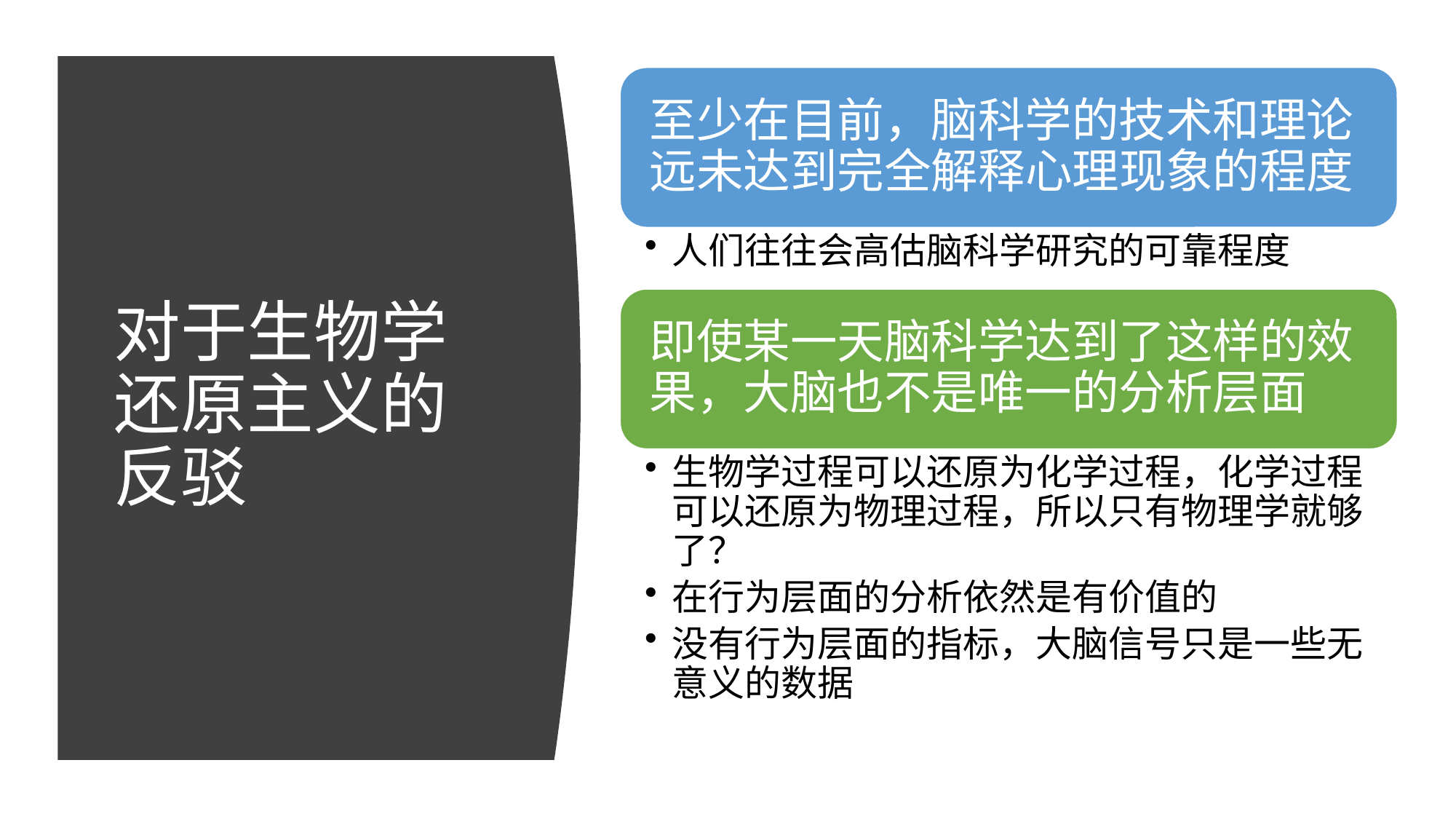

至少在目前，脑科学的技术和理论远未达到完全解释心理现象的程度
人们往往会高估脑科学研究的可靠程度
即使某一天脑科学达到了这样的效果，大脑也不是唯一的分析层面
生物学过程可以还原为化学过程，化学过程可以还原为物理过程，所以只有物理学就够了？
在行为层面的分析依然是有价值的
没有行为层面的指标，大脑信号只是一些无意义的数据

# 对于生物学还原主义的反驳